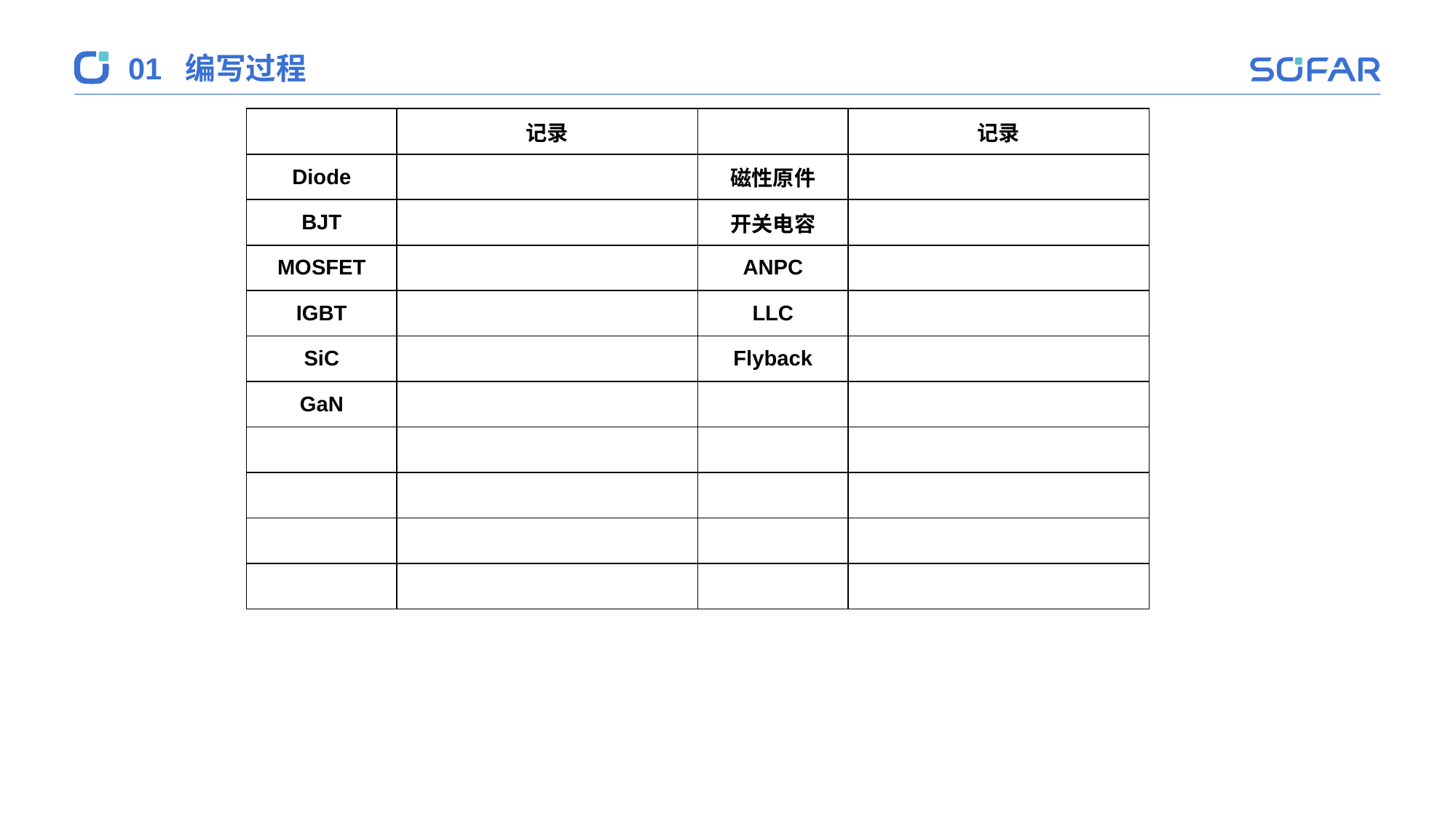

01
编写过程
|  | 记录 |  | 记录 |
| --- | --- | --- | --- |
| Diode |  | 磁性原件 |  |
| BJT |  | 开关电容 |  |
| MOSFET |  | ANPC |  |
| IGBT |  | LLC |  |
| SiC |  | Flyback |  |
| GaN |  |  |  |
|  |  |  |  |
|  |  |  |  |
|  |  |  |  |
|  |  |  |  |